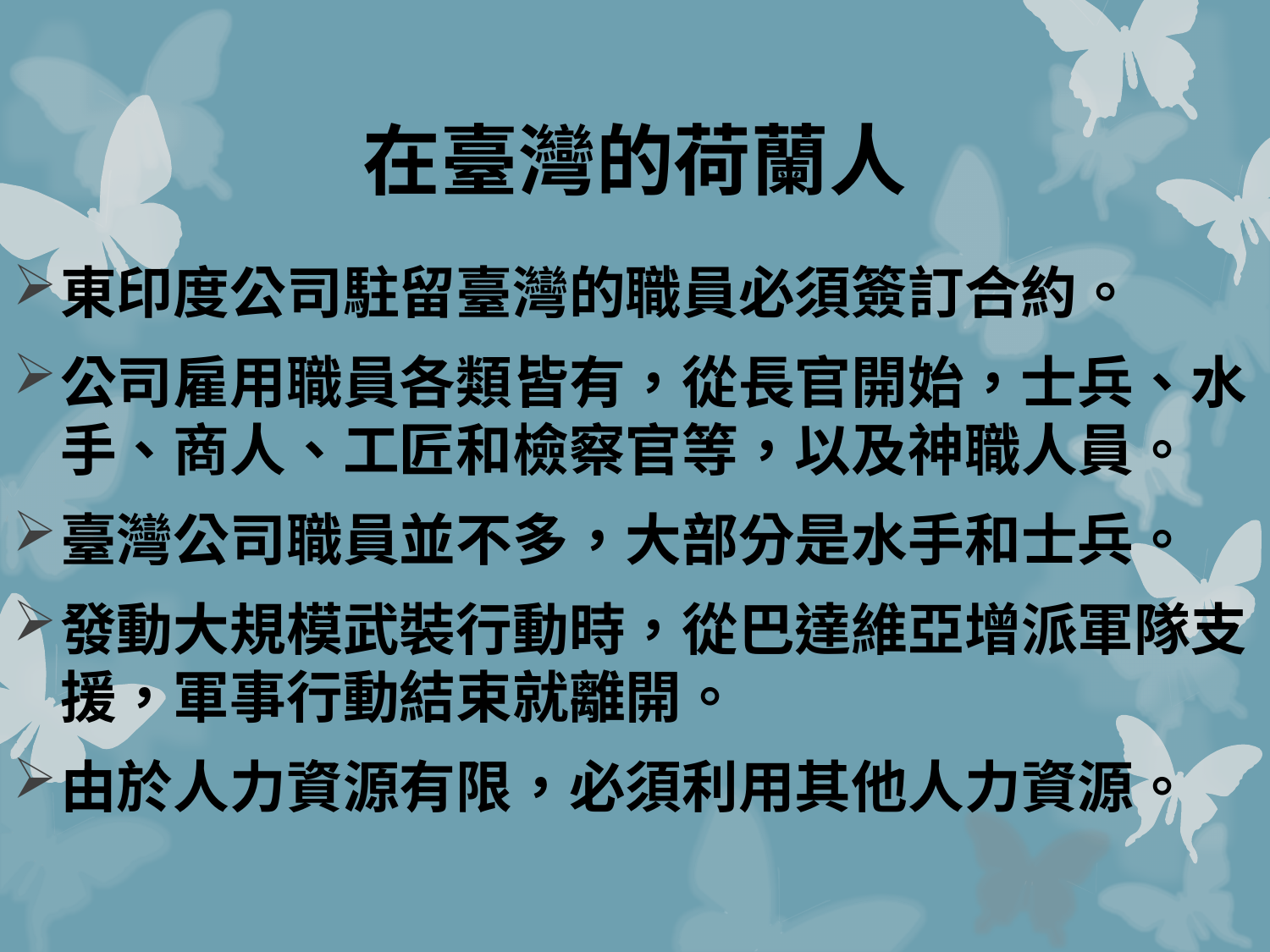

# 在臺灣的荷蘭人
東印度公司駐留臺灣的職員必須簽訂合約。
公司雇用職員各類皆有，從長官開始，士兵、水手、商人、工匠和檢察官等，以及神職人員。
臺灣公司職員並不多，大部分是水手和士兵。
發動大規模武裝行動時，從巴達維亞增派軍隊支援，軍事行動結束就離開。
由於人力資源有限，必須利用其他人力資源。